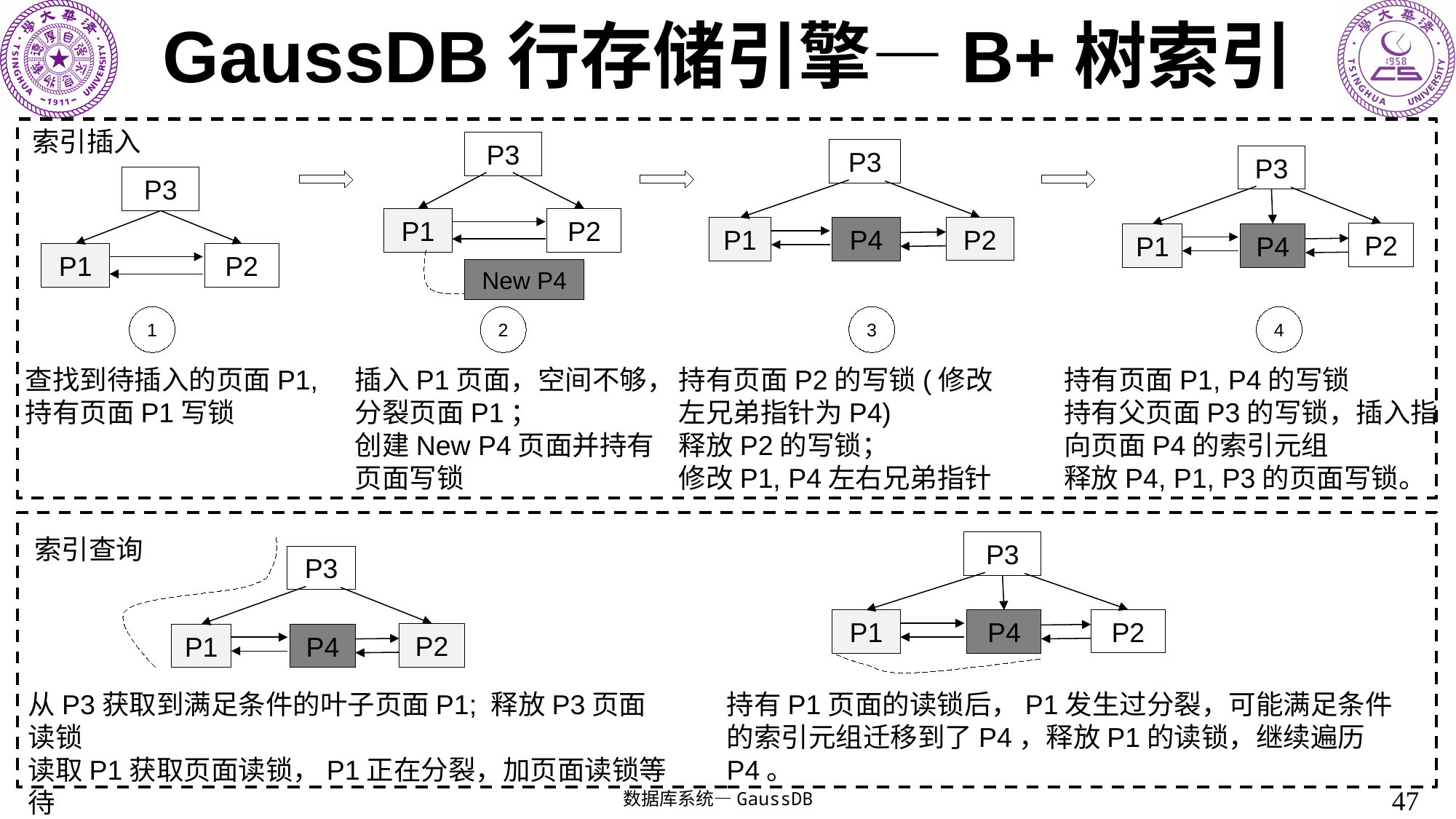

# GaussDB行存储引擎—B+树索引

索引插入
P3
P1
P2

New P4
P3
P2
P1
P4
P3
P2
P1
P4
P3
P1
P2

1
2
3
4
查找到待插入的页面P1,持有页面P1写锁
插入P1页面，空间不够，分裂页面P1；
创建New P4页面并持有页面写锁
持有页面P2的写锁(修改左兄弟指针为P4)
释放P2的写锁；
修改P1, P4左右兄弟指针
持有页面P1, P4的写锁
持有父页面P3的写锁，插入指向页面P4的索引元组
释放P4, P1, P3的页面写锁。

索引查询
P3
P2
P1
P4

P3
P2
P1
P4
持有P1页面的读锁后，P1发生过分裂，可能满足条件的索引元组迁移到了P4，释放P1的读锁，继续遍历P4。
从P3获取到满足条件的叶子页面P1; 释放P3页面读锁
读取P1获取页面读锁，P1正在分裂，加页面读锁等待
47
数据库系统—GaussDB